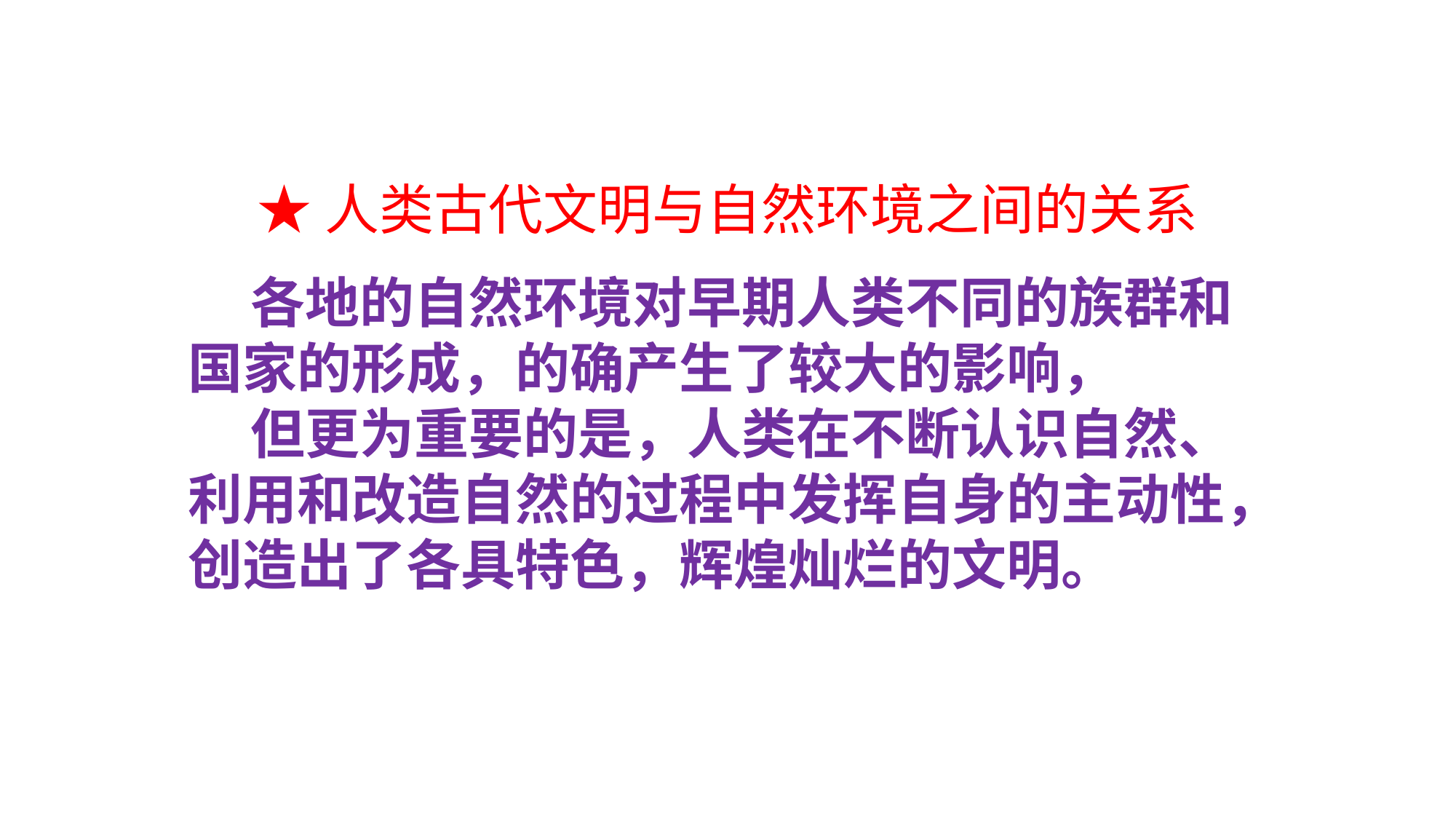

★人类古代文明与自然环境之间的关系
    各地的自然环境对早期人类不同的族群和国家的形成，的确产生了较大的影响，
    但更为重要的是，人类在不断认识自然、利用和改造自然的过程中发挥自身的主动性，创造出了各具特色，辉煌灿烂的文明。